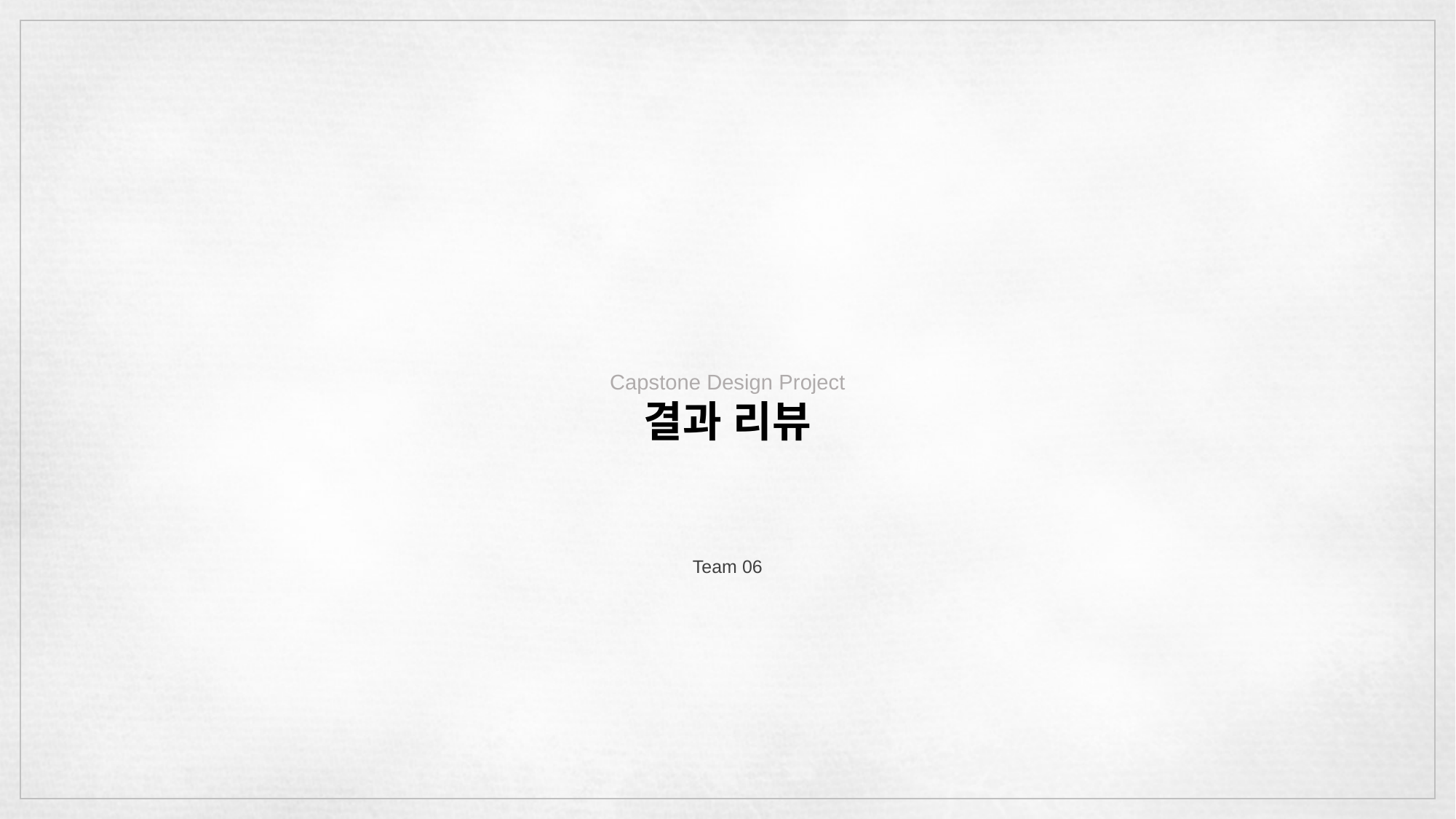

Capstone Design Project
결과 리뷰
Team 06